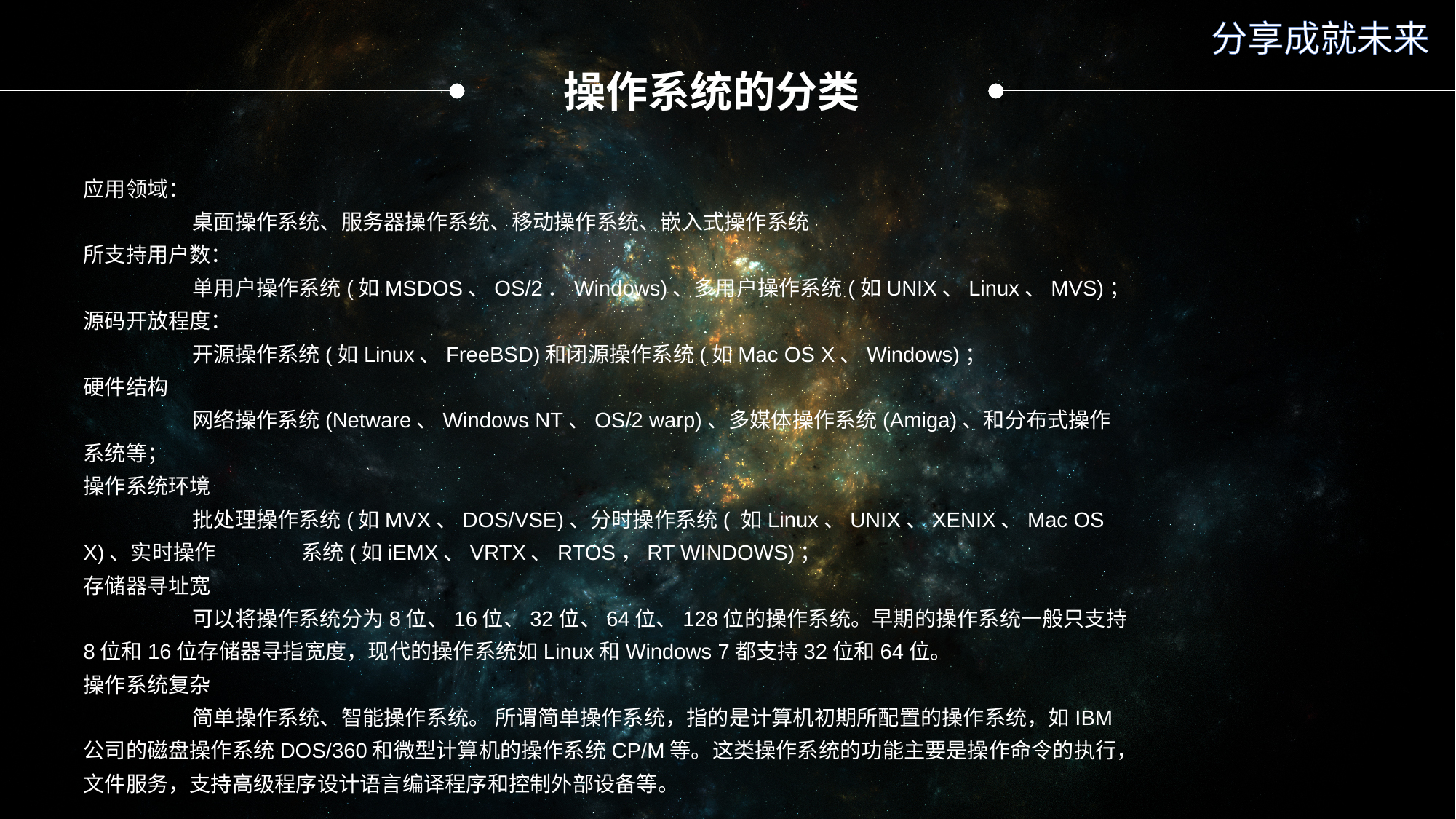

分享成就未来
操作系统的分类
应用领域：
	桌面操作系统、服务器操作系统、移动操作系统、嵌入式操作系统
所支持用户数：
	单用户操作系统(如MSDOS、OS/2．Windows)、多用户操作系统(如UNIX、Linux、MVS)；
源码开放程度：
	开源操作系统(如Linux、FreeBSD)和闭源操作系统(如Mac OS X、Windows)；
硬件结构
	网络操作系统(Netware、Windows NT、OS/2 warp)、多媒体操作系统(Amiga)、和分布式操作系统等；
操作系统环境
	批处理操作系统(如MVX、DOS/VSE)、分时操作系统( 如Linux、UNIX、XENIX、Mac OS X)、实时操作	系统(如iEMX、VRTX、RTOS，RT WINDOWS)；
存储器寻址宽
	可以将操作系统分为8位、16位、32位、64位、128位的操作系统。早期的操作系统一般只支持8位和16位存储器寻指宽度，现代的操作系统如Linux和Windows 7都支持32位和64位。
操作系统复杂
	简单操作系统、智能操作系统。 所谓简单操作系统，指的是计算机初期所配置的操作系统，如IBM公司的磁盘操作系统DOS/360和微型计算机的操作系统CP/M等。这类操作系统的功能主要是操作命令的执行，文件服务，支持高级程序设计语言编译程序和控制外部设备等。